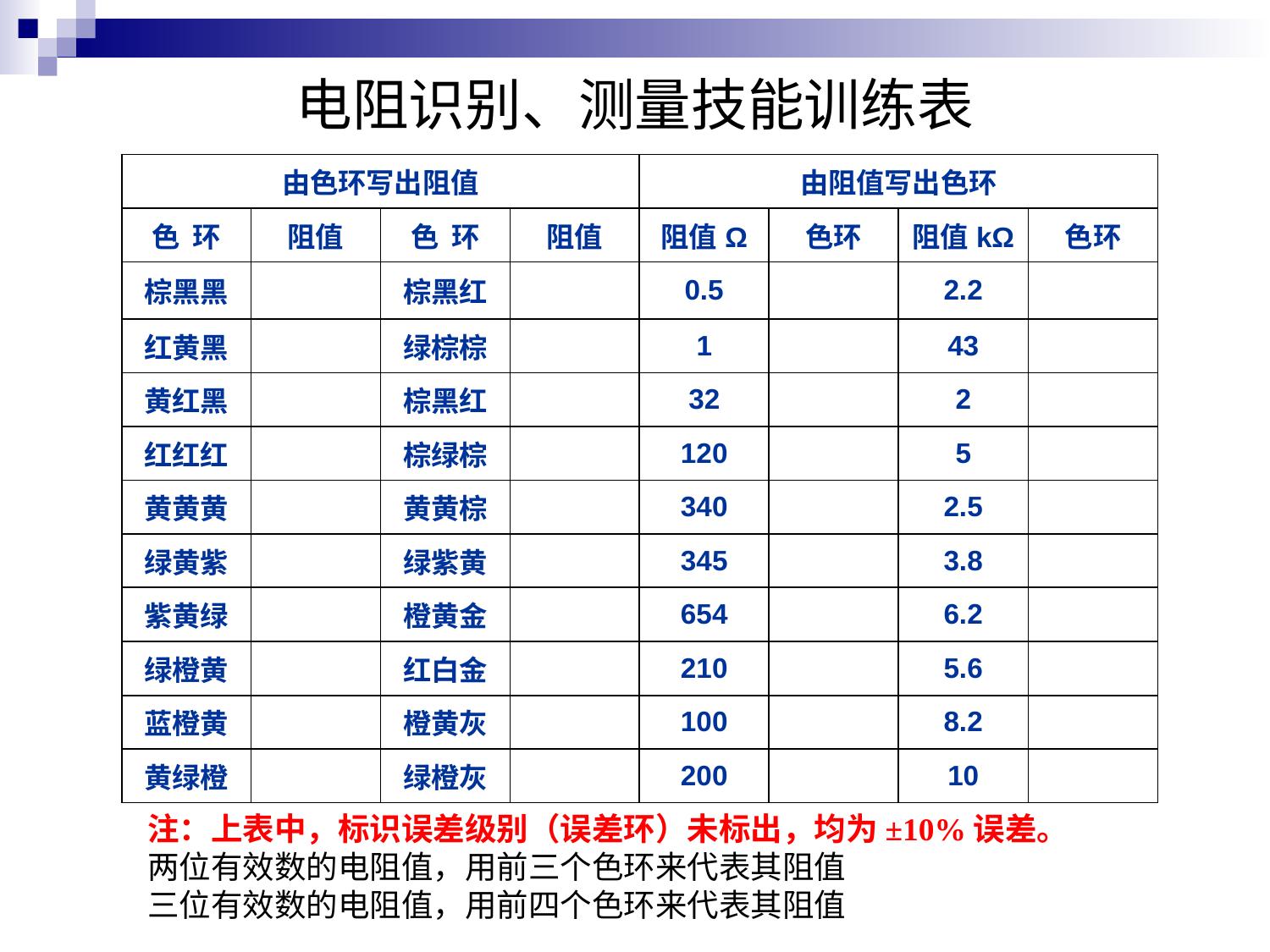

电阻识别、测量技能训练表
| 由色环写出阻值 |  |  |  | 由阻值写出色环 |  |  |  |
| --- | --- | --- | --- | --- | --- | --- | --- |
| 色 环 | 阻值 | 色 环 | 阻值 | 阻值Ω | 色环 | 阻值kΩ | 色环 |
| 棕黑黑 |  | 棕黑红 |  | 0.5 |  | 2.2 |  |
| 红黄黑 |  | 绿棕棕 |  | 1 |  | 43 |  |
| 黄红黑 |  | 棕黑红 |  | 32 |  | 2 |  |
| 红红红 |  | 棕绿棕 |  | 120 |  | 5 |  |
| 黄黄黄 |  | 黄黄棕 |  | 340 |  | 2.5 |  |
| 绿黄紫 |  | 绿紫黄 |  | 345 |  | 3.8 |  |
| 紫黄绿 |  | 橙黄金 |  | 654 |  | 6.2 |  |
| 绿橙黄 |  | 红白金 |  | 210 |  | 5.6 |  |
| 蓝橙黄 |  | 橙黄灰 |  | 100 |  | 8.2 |  |
| 黄绿橙 |  | 绿橙灰 |  | 200 |  | 10 |  |
注：上表中，标识误差级别（误差环）未标出，均为±10%误差。
两位有效数的电阻值，用前三个色环来代表其阻值
三位有效数的电阻值，用前四个色环来代表其阻值